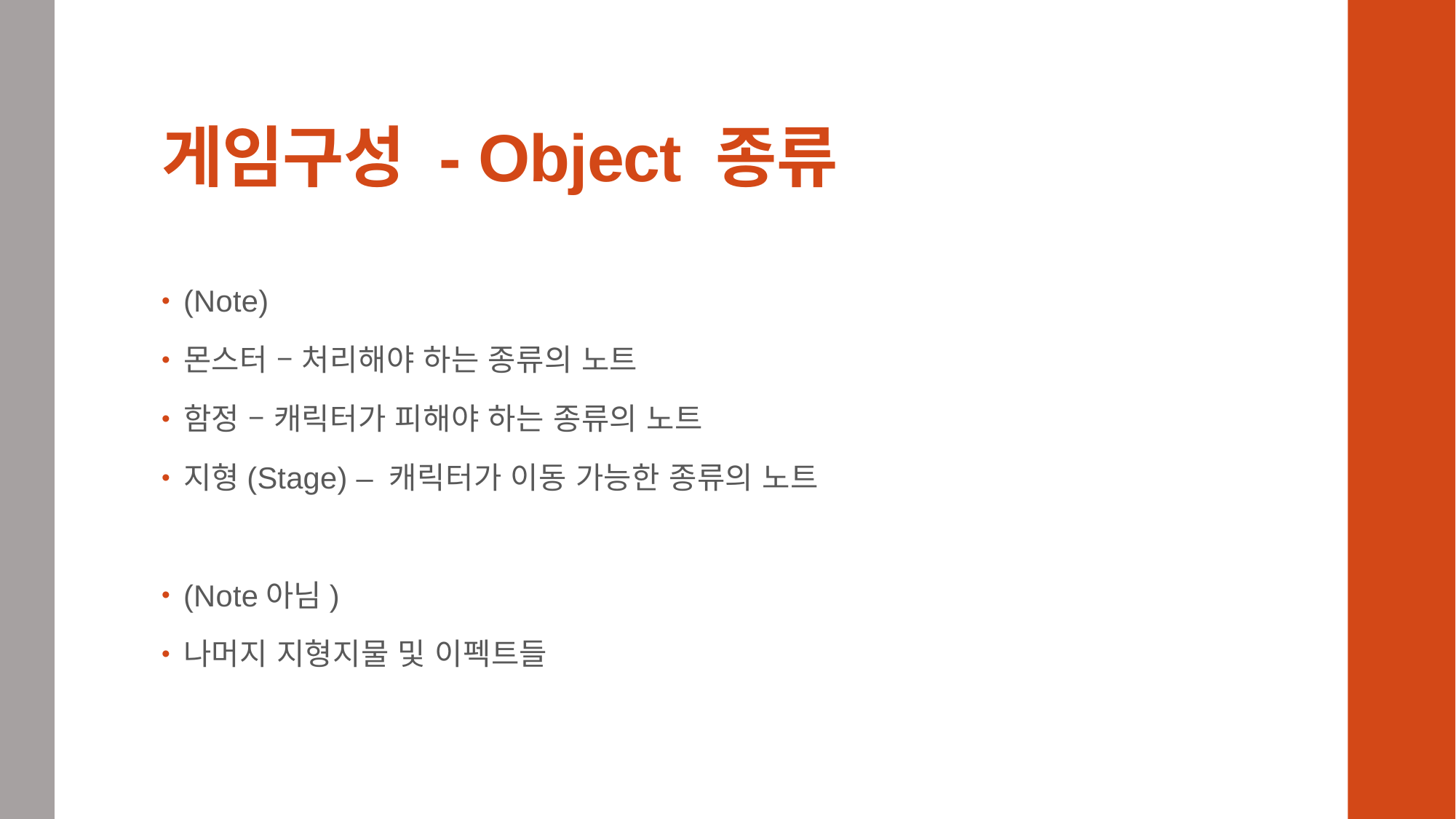

# 게임구성 - Object 종류

(Note)
몬스터 – 처리해야 하는 종류의 노트
함정 – 캐릭터가 피해야 하는 종류의 노트
지형(Stage) – 캐릭터가 이동 가능한 종류의 노트

(Note아님)
나머지 지형지물 및 이펙트들